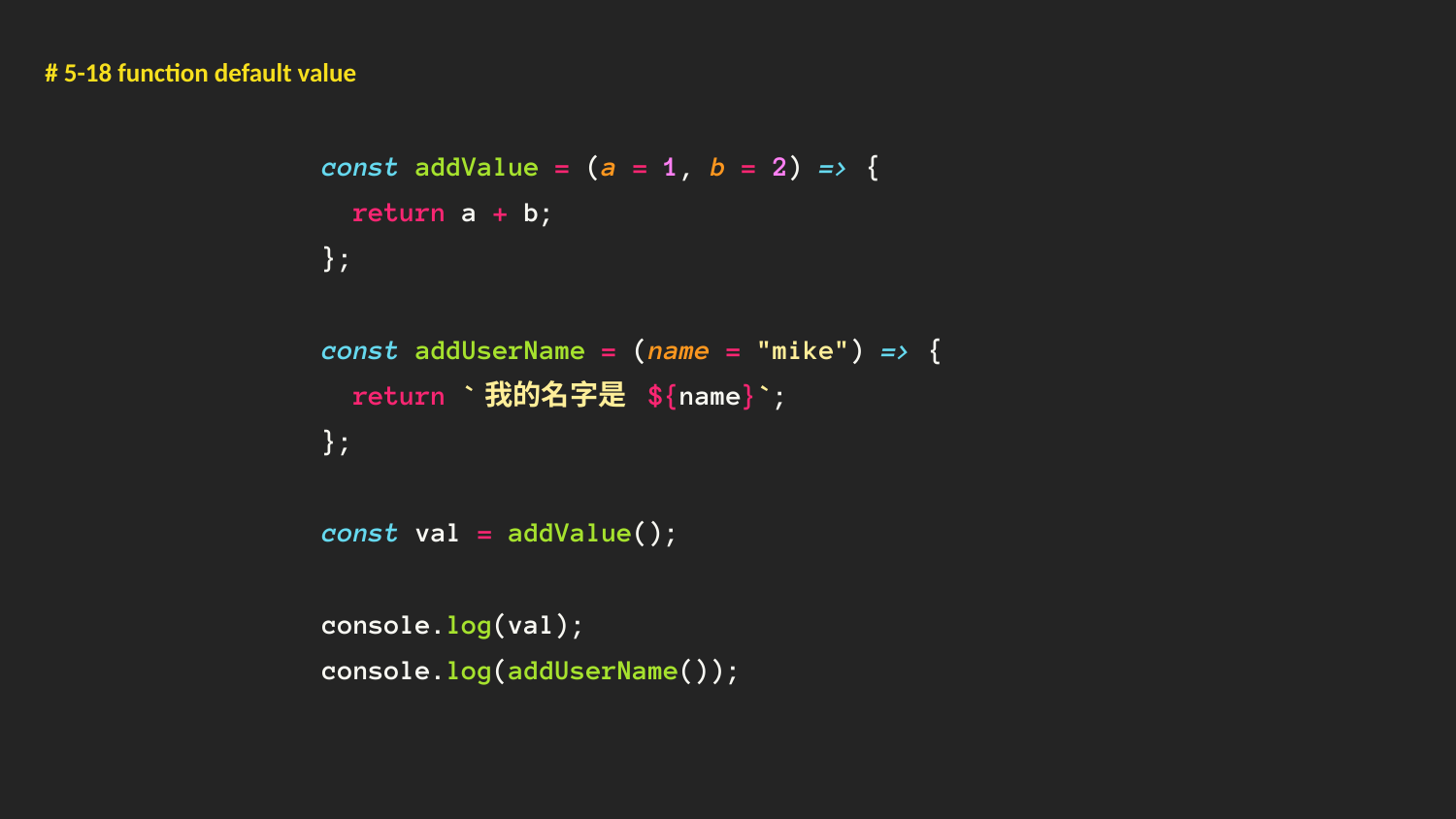

# 5-18 function default value
const addValue = (a = 1, b = 2) => {
  return a + b;
};

const addUserName = (name = "mike") => {
  return `我的名字是 ${name}`;
};

const val = addValue();

console.log(val);
console.log(addUserName());